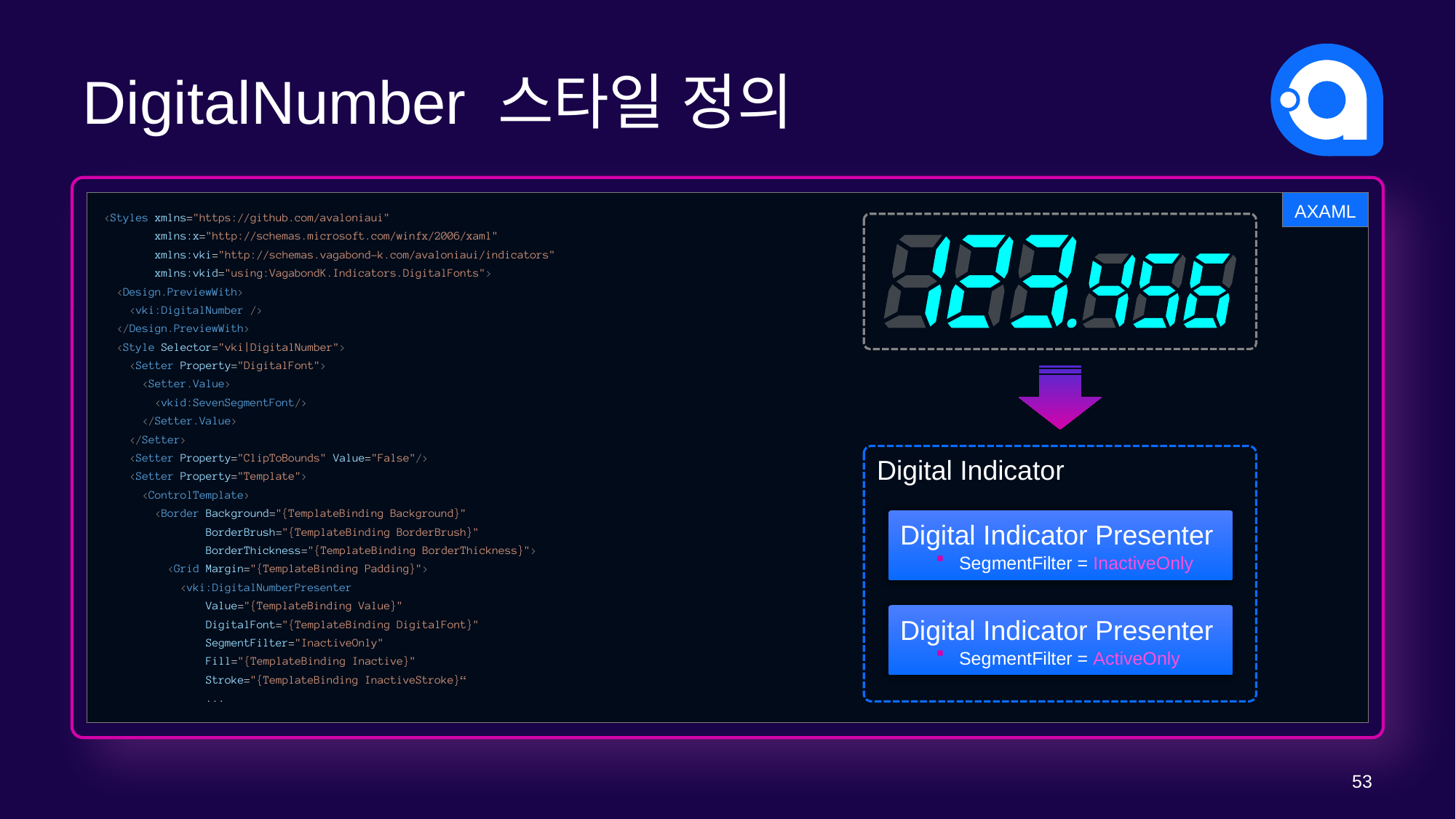

# DigitalNumber 스타일 정의
AXAML
<Styles xmlns="https://github.com/avaloniaui"
        xmlns:x="http://schemas.microsoft.com/winfx/2006/xaml"
        xmlns:vki="http://schemas.vagabond-k.com/avaloniaui/indicators"
        xmlns:vkid="using:VagabondK.Indicators.DigitalFonts">
  <Design.PreviewWith>
    <vki:DigitalNumber />
  </Design.PreviewWith>
  <Style Selector="vki|DigitalNumber">
    <Setter Property="DigitalFont">
      <Setter.Value>
        <vkid:SevenSegmentFont/>
      </Setter.Value>
    </Setter>
    <Setter Property="ClipToBounds" Value="False"/>
    <Setter Property="Template">
      <ControlTemplate>
        <Border Background="{TemplateBinding Background}"
                BorderBrush="{TemplateBinding BorderBrush}"
                BorderThickness="{TemplateBinding BorderThickness}">
          <Grid Margin="{TemplateBinding Padding}">
            <vki:DigitalNumberPresenter
                Value="{TemplateBinding Value}"
                DigitalFont="{TemplateBinding DigitalFont}"
                SegmentFilter="InactiveOnly"
                Fill="{TemplateBinding Inactive}"
                Stroke="{TemplateBinding InactiveStroke}“
                ...

Digital Indicator
Digital Indicator Presenter
SegmentFilter = InactiveOnly
Digital Indicator Presenter
SegmentFilter = ActiveOnly
53